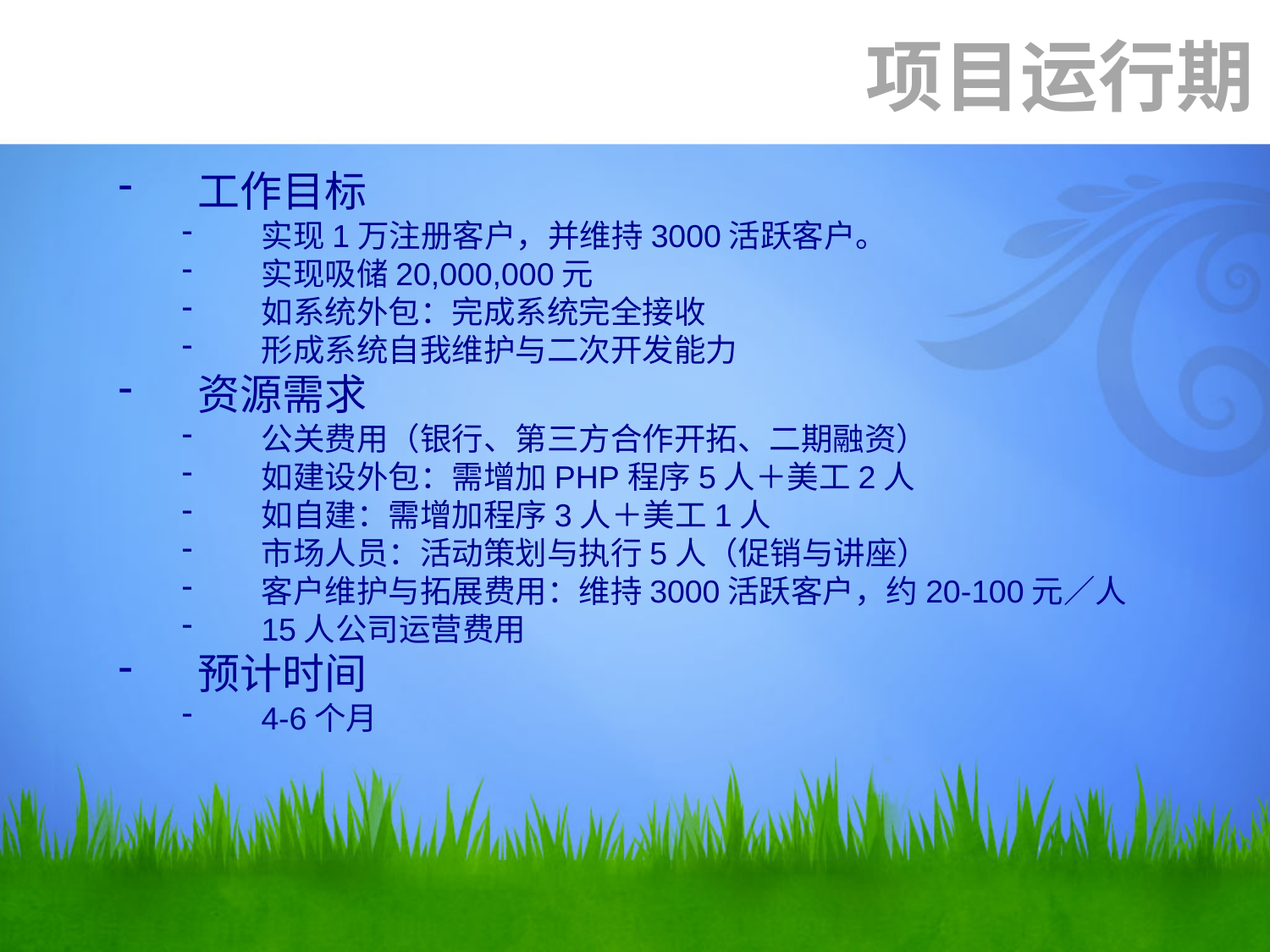

项目运行期
工作目标
实现1万注册客户，并维持3000活跃客户。
实现吸储20,000,000元
如系统外包：完成系统完全接收
形成系统自我维护与二次开发能力
资源需求
公关费用（银行、第三方合作开拓、二期融资）
如建设外包：需增加PHP程序5人＋美工2人
如自建：需增加程序3人＋美工1人
市场人员：活动策划与执行5人（促销与讲座）
客户维护与拓展费用：维持3000活跃客户，约20-100元／人
15人公司运营费用
预计时间
4-6个月